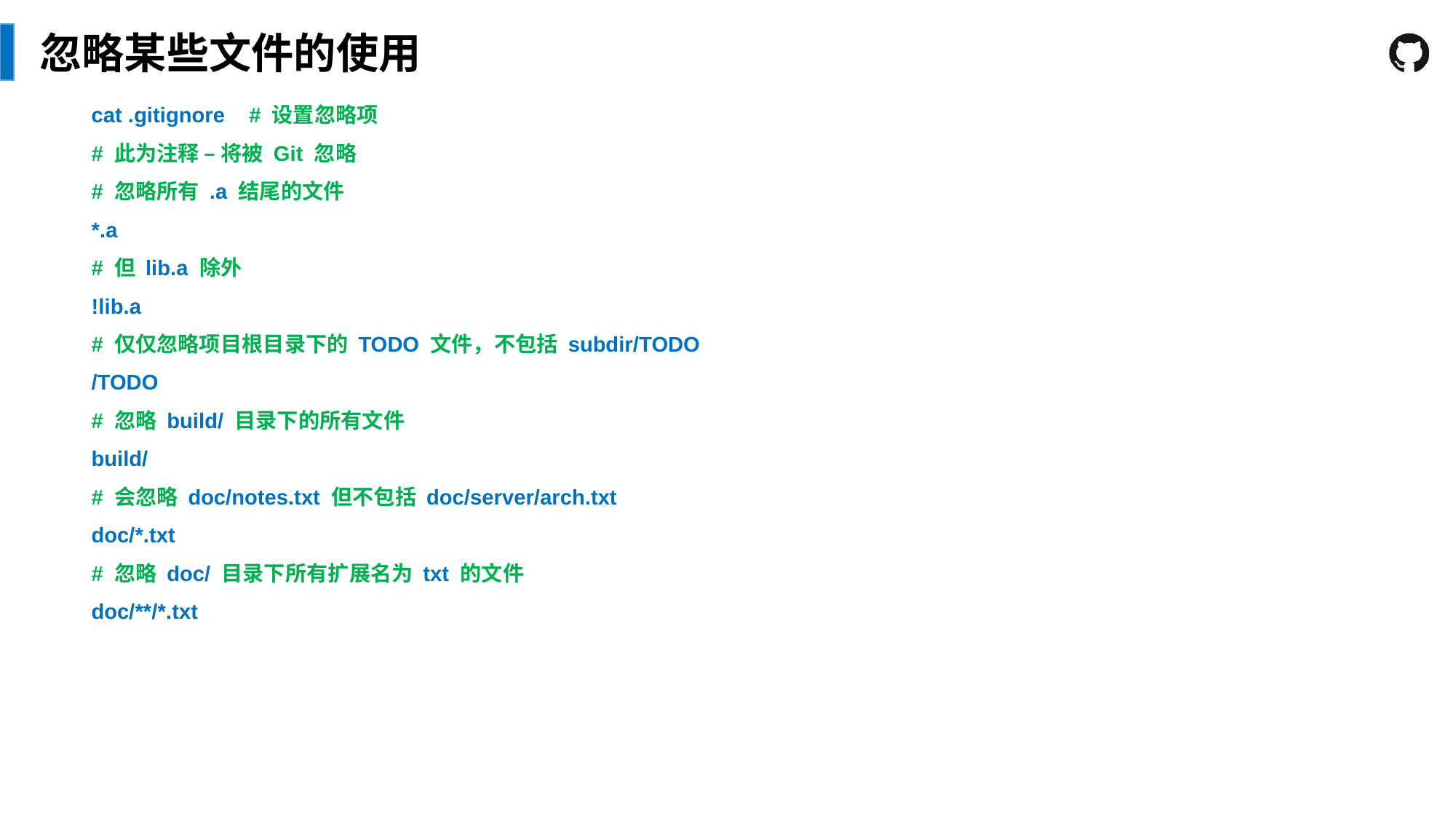

忽略某些文件的使用
cat .gitignore    # 设置忽略项
# 此为注释 – 将被 Git 忽略
# 忽略所有 .a 结尾的文件
*.a
# 但 lib.a 除外
!lib.a
# 仅仅忽略项目根目录下的 TODO 文件，不包括 subdir/TODO
/TODO
# 忽略 build/ 目录下的所有文件
build/
# 会忽略 doc/notes.txt 但不包括 doc/server/arch.txt
doc/*.txt
# 忽略 doc/ 目录下所有扩展名为 txt 的文件
doc/**/*.txt